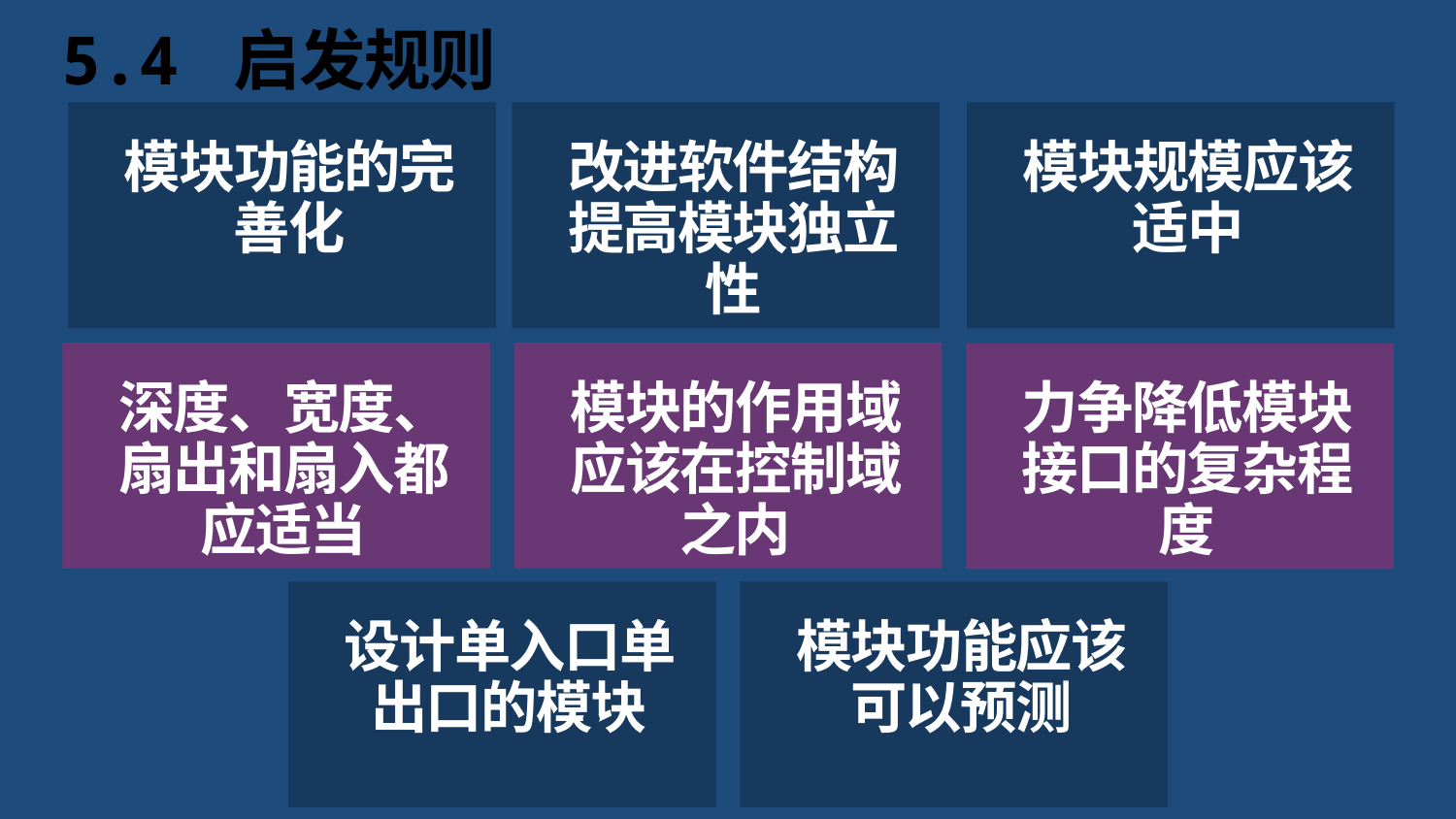

# 5.4 启发规则
模块功能的完善化
改进软件结构提高模块独立性
模块规模应该适中
深度、宽度、扇出和扇入都应适当
模块的作用域应该在控制域之内
力争降低模块接口的复杂程度
设计单入口单出口的模块

模块功能应该可以预测